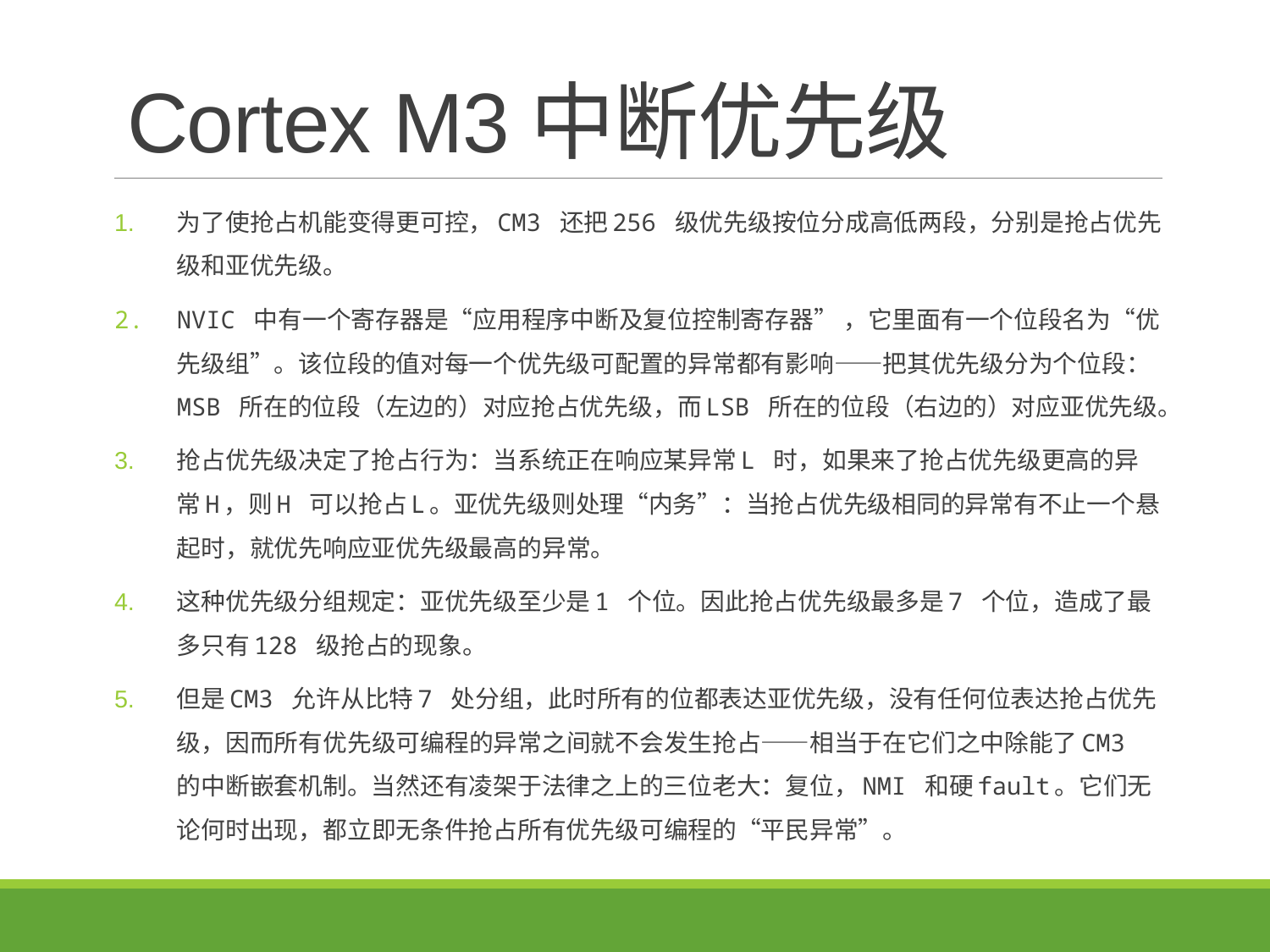

# Cortex M3中断优先级
为了使抢占机能变得更可控，CM3 还把256 级优先级按位分成高低两段，分别是抢占优先级和亚优先级。
NVIC 中有一个寄存器是“应用程序中断及复位控制寄存器” ，它里面有一个位段名为“优先级组”。该位段的值对每一个优先级可配置的异常都有影响——把其优先级分为个位段：MSB 所在的位段（左边的）对应抢占优先级，而LSB 所在的位段（右边的）对应亚优先级。
抢占优先级决定了抢占行为：当系统正在响应某异常L 时，如果来了抢占优先级更高的异常H，则H 可以抢占L。亚优先级则处理“内务”：当抢占优先级相同的异常有不止一个悬起时，就优先响应亚优先级最高的异常。
这种优先级分组规定：亚优先级至少是1 个位。因此抢占优先级最多是7 个位，造成了最多只有128 级抢占的现象。
但是CM3 允许从比特7 处分组，此时所有的位都表达亚优先级，没有任何位表达抢占优先级，因而所有优先级可编程的异常之间就不会发生抢占——相当于在它们之中除能了CM3 的中断嵌套机制。当然还有凌架于法律之上的三位老大：复位，NMI 和硬fault。它们无论何时出现，都立即无条件抢占所有优先级可编程的“平民异常”。